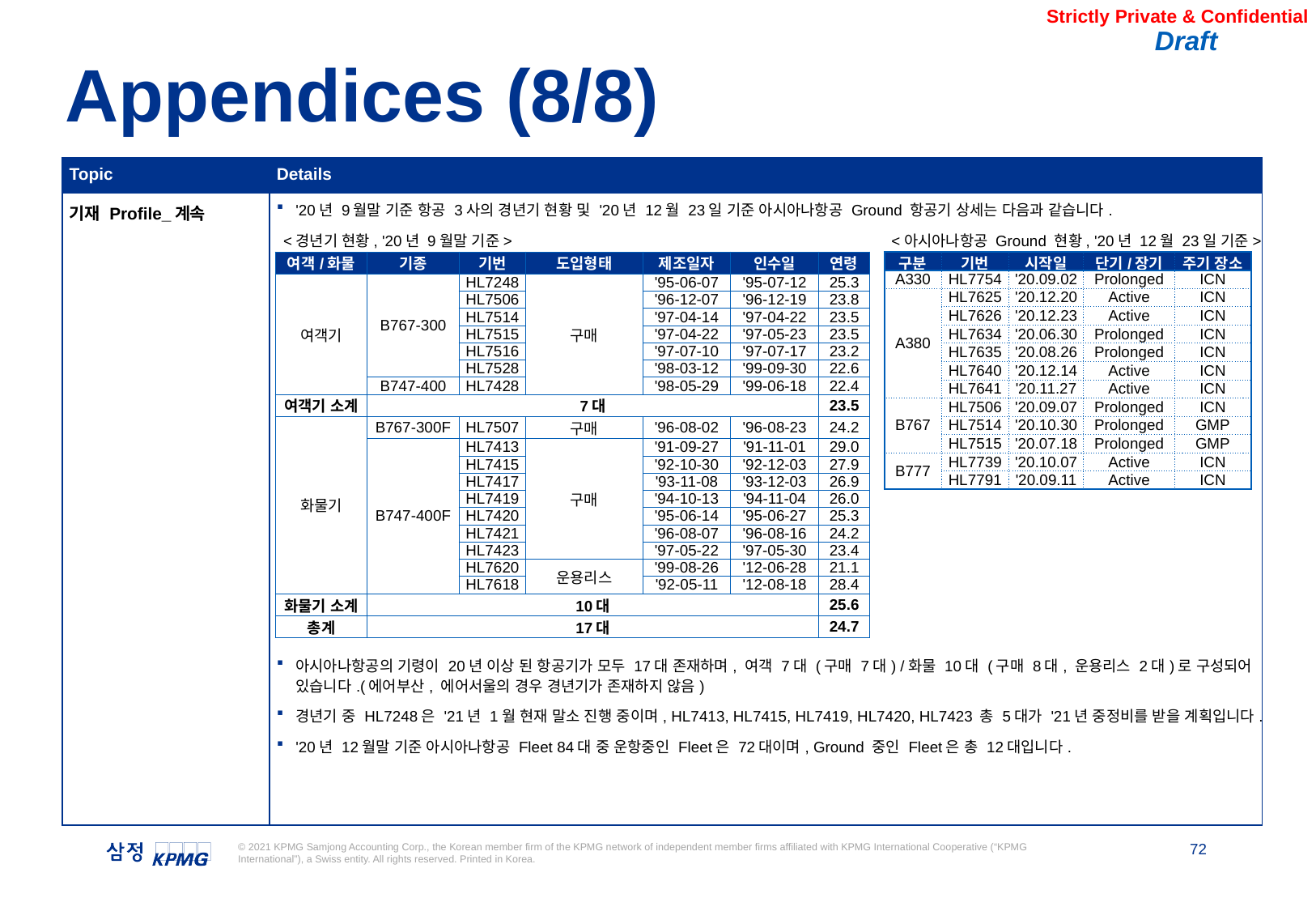

Appendices (8/8)
| Topic | Details |
| --- | --- |
| 기재 Profile\_계속 | '20년 9월말 기준 항공 3사의 경년기 현황 및 '20년 12월 23일 기준 아시아나항공 Ground 항공기 상세는 다음과 같습니다. 아시아나항공의 기령이 20년 이상 된 항공기가 모두 17대 존재하며, 여객 7대 (구매 7대) /화물 10대 (구매 8대, 운용리스 2대)로 구성되어 있습니다.(에어부산, 에어서울의 경우 경년기가 존재하지 않음) 경년기 중 HL7248은 '21년 1월 현재 말소 진행 중이며, HL7413, HL7415, HL7419, HL7420, HL7423 총 5대가 '21년 중정비를 받을 계획입니다. '20년 12월말 기준 아시아나항공 Fleet 84대 중 운항중인 Fleet은 72대이며, Ground 중인 Fleet은 총 12대입니다. |
<아시아나항공 Ground 현황, '20년 12월 23일 기준>
<경년기 현황, '20년 9월말 기준>
| 여객/화물 | 기종 | 기번 | 도입형태 | 제조일자 | 인수일 | 연령 |
| --- | --- | --- | --- | --- | --- | --- |
| 여객기 | B767-300 | HL7248 | 구매 | '95-06-07 | '95-07-12 | 25.3 |
|  |  | HL7506 |  | '96-12-07 | '96-12-19 | 23.8 |
|  |  | HL7514 |  | '97-04-14 | '97-04-22 | 23.5 |
|  |  | HL7515 |  | '97-04-22 | '97-05-23 | 23.5 |
|  |  | HL7516 |  | '97-07-10 | '97-07-17 | 23.2 |
|  |  | HL7528 |  | '98-03-12 | '99-09-30 | 22.6 |
|  | B747-400 | HL7428 |  | '98-05-29 | '99-06-18 | 22.4 |
| 여객기 소계 | 7대 |  |  |  |  | 23.5 |
| 화물기 | B767-300F | HL7507 | 구매 | '96-08-02 | '96-08-23 | 24.2 |
|  | B747-400F | HL7413 | 구매 | '91-09-27 | '91-11-01 | 29.0 |
|  |  | HL7415 |  | '92-10-30 | '92-12-03 | 27.9 |
|  |  | HL7417 |  | '93-11-08 | '93-12-03 | 26.9 |
|  |  | HL7419 |  | '94-10-13 | '94-11-04 | 26.0 |
|  |  | HL7420 |  | '95-06-14 | '95-06-27 | 25.3 |
|  |  | HL7421 |  | '96-08-07 | '96-08-16 | 24.2 |
|  |  | HL7423 |  | '97-05-22 | '97-05-30 | 23.4 |
|  |  | HL7620 | 운용리스 | '99-08-26 | '12-06-28 | 21.1 |
|  |  | HL7618 |  | '92-05-11 | '12-08-18 | 28.4 |
| 화물기 소계 | 10대 |  |  |  |  | 25.6 |
| 총계 | 17대 |  |  |  |  | 24.7 |
| 구분 | 기번 | 시작일 | 단기/장기 | 주기 장소 |
| --- | --- | --- | --- | --- |
| A330 | HL7754 | '20.09.02 | Prolonged | ICN |
| A380 | HL7625 | '20.12.20 | Active | ICN |
|  | HL7626 | '20.12.23 | Active | ICN |
|  | HL7634 | '20.06.30 | Prolonged | ICN |
|  | HL7635 | '20.08.26 | Prolonged | ICN |
|  | HL7640 | '20.12.14 | Active | ICN |
|  | HL7641 | '20.11.27 | Active | ICN |
| B767 | HL7506 | '20.09.07 | Prolonged | ICN |
|  | HL7514 | '20.10.30 | Prolonged | GMP |
|  | HL7515 | '20.07.18 | Prolonged | GMP |
| B777 | HL7739 | '20.10.07 | Active | ICN |
|  | HL7791 | '20.09.11 | Active | ICN |